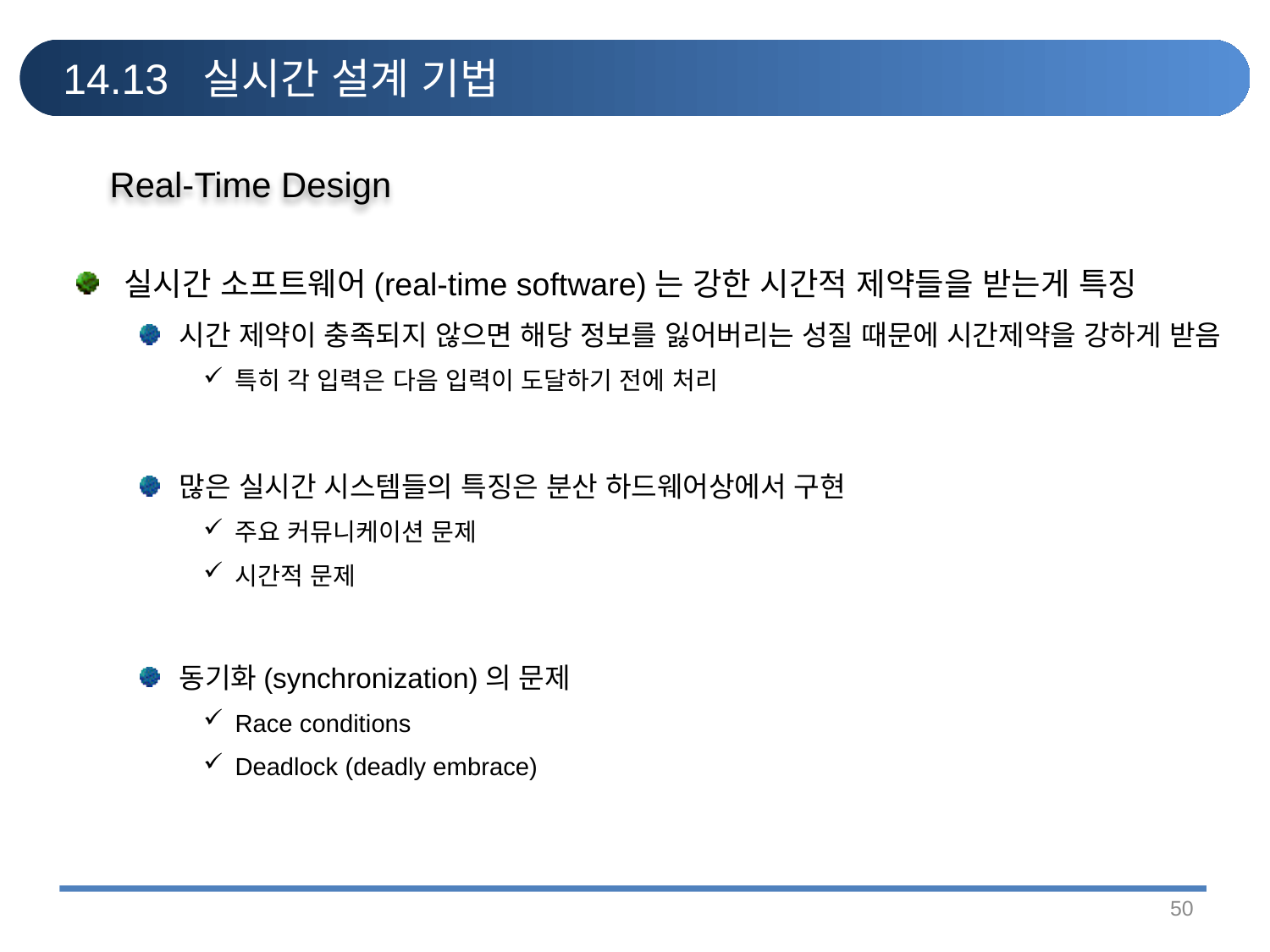

# 14.13  실시간 설계 기법
Real-Time Design
실시간 소프트웨어(real-time software)는 강한 시간적 제약들을 받는게 특징
시간 제약이 충족되지 않으면 해당 정보를 잃어버리는 성질 때문에 시간제약을 강하게 받음
특히 각 입력은 다음 입력이 도달하기 전에 처리

많은 실시간 시스템들의 특징은 분산 하드웨어상에서 구현
주요 커뮤니케이션 문제
시간적 문제

동기화(synchronization)의 문제
Race conditions
Deadlock (deadly embrace)

50